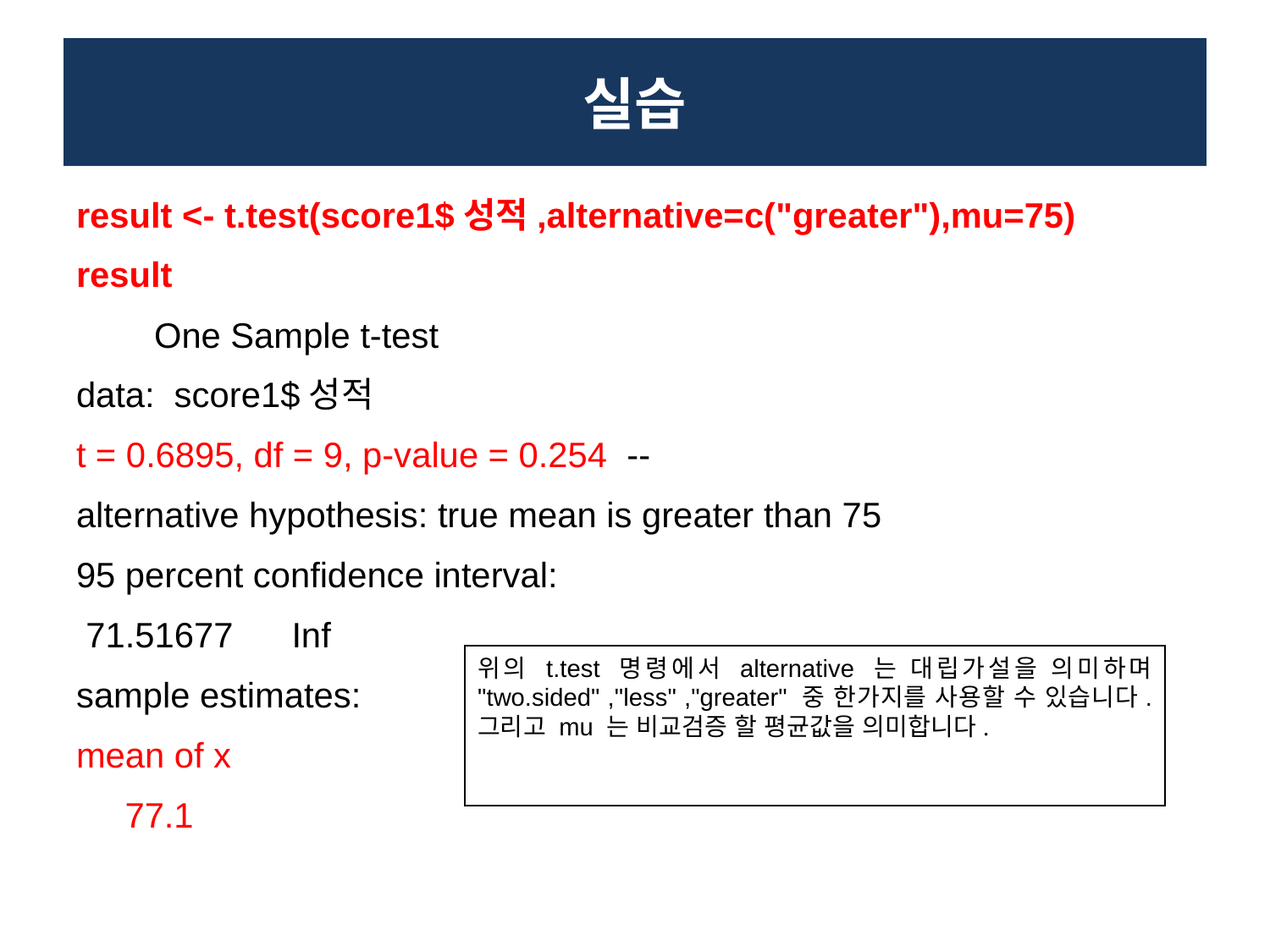

# 실습
result <- t.test(score1$성적,alternative=c("greater"),mu=75)
result
        One Sample t-test
data:  score1$성적
t = 0.6895, df = 9, p-value = 0.254  --
alternative hypothesis: true mean is greater than 75
95 percent confidence interval:
 71.51677      Inf
sample estimates:
mean of x
     77.1

위의 t.test 명령에서 alternative 는 대립가설을 의미하며 "two.sided" ,"less" ,"greater" 중 한가지를 사용할 수 있습니다. 그리고 mu 는 비교검증 할 평균값을 의미합니다.